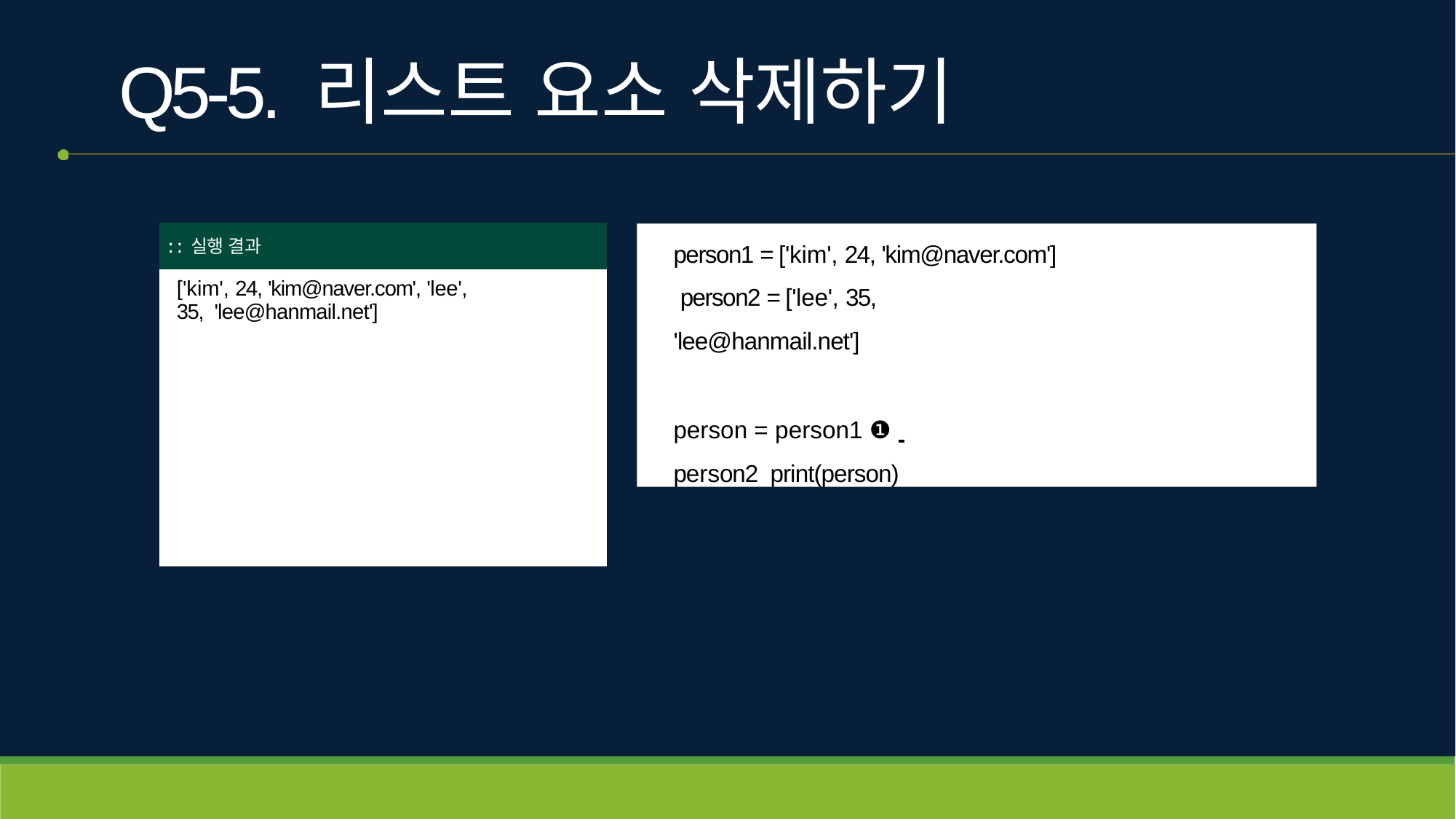

# Q5-5. 리스트 요소 삭제하기

| ː ː 실행 결과 |
| --- |
| ['kim', 24, 'kim@naver.com', 'lee', 35, 'lee@hanmail.net'] |
person1 = ['kim', 24, 'kim@naver.com']  person2 = ['lee', 35, 'lee@hanmail.net']

person = person1 ❶ 	 person2  print(person)